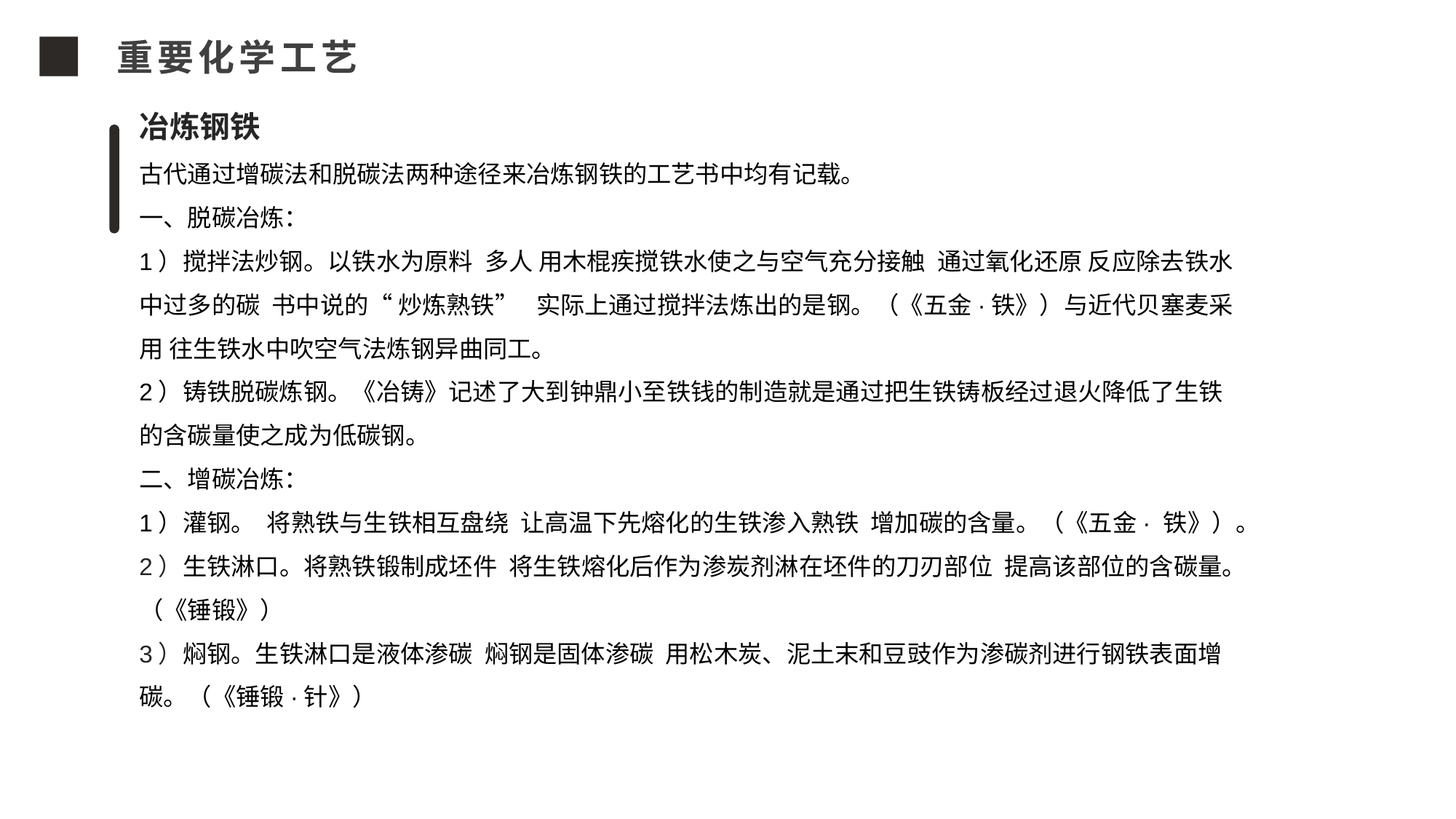

重要化学工艺

冶炼钢铁
古代通过增碳法和脱碳法两种途径来冶炼钢铁的工艺书中均有记载。
一、脱碳冶炼：
1）搅拌法炒钢。以铁水为原料多人 用木棍疾搅铁水使之与空气充分接触通过氧化还原 反应除去铁水中过多的碳书中说的“ 炒炼熟铁” 实际上通过搅拌法炼出的是钢。（《五金·铁》）与近代贝塞麦采用 往生铁水中吹空气法炼钢异曲同工。
2）铸铁脱碳炼钢。《冶铸》记述了大到钟鼎小至铁钱的制造就是通过把生铁铸板经过退火降低了生铁 的含碳量使之成为低碳钢。
二、增碳冶炼：
1）灌钢。将熟铁与生铁相互盘绕让高温下先熔化的生铁渗入熟铁增加碳的含量。（《五金· 铁》）。
2）生铁淋口。将熟铁锻制成坯件将生铁熔化后作为渗炭剂淋在坯件的刀刃部位提高该部位的含碳量。（《锤锻》）
3）焖钢。生铁淋口是液体渗碳焖钢是固体渗碳用松木炭、泥土末和豆豉作为渗碳剂进行钢铁表面增碳。（《锤锻·针》）